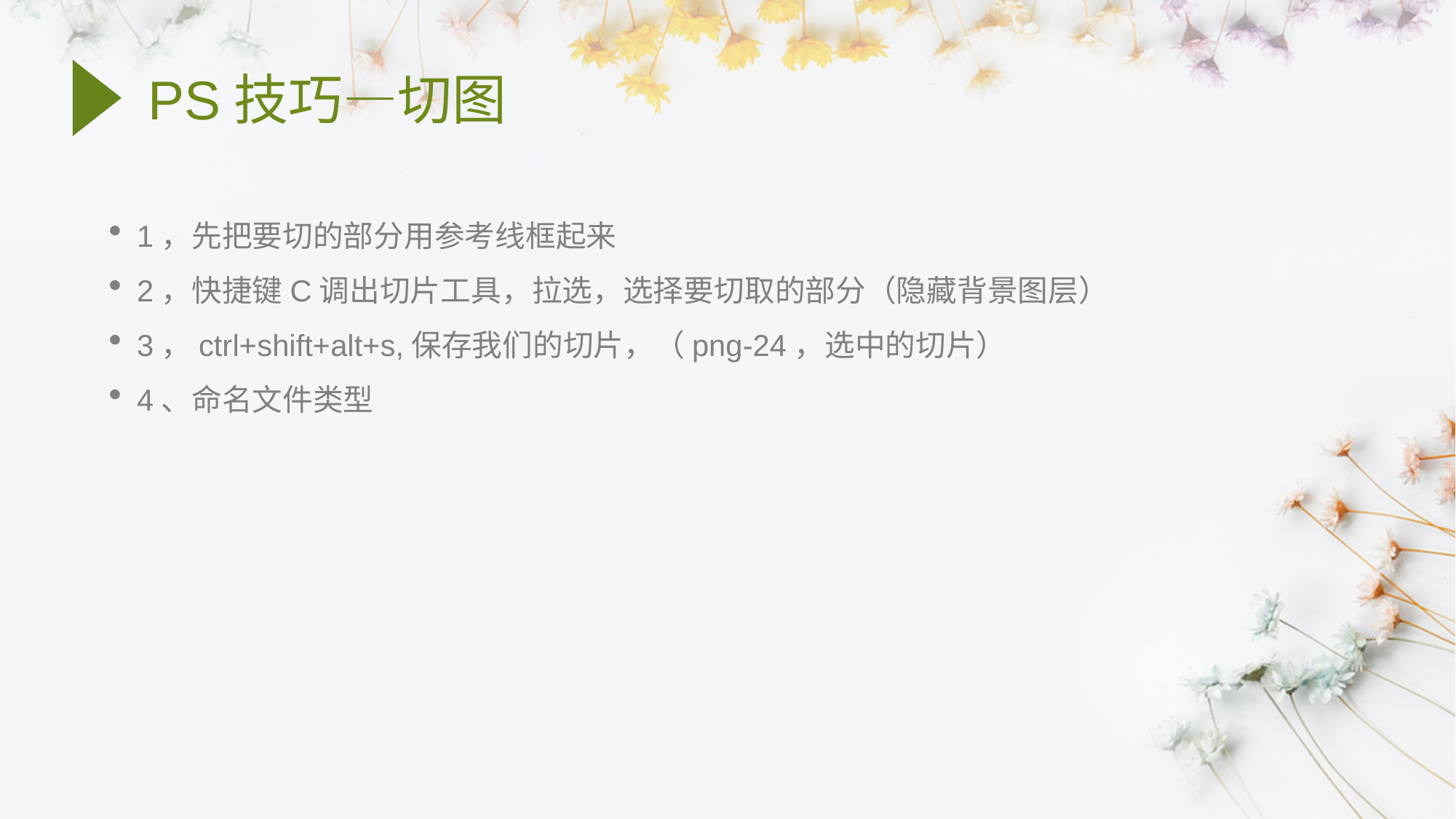

# PS技巧—切图
1，先把要切的部分用参考线框起来
2，快捷键C调出切片工具，拉选，选择要切取的部分（隐藏背景图层）
3，ctrl+shift+alt+s,保存我们的切片，（png-24，选中的切片）
4、命名文件类型